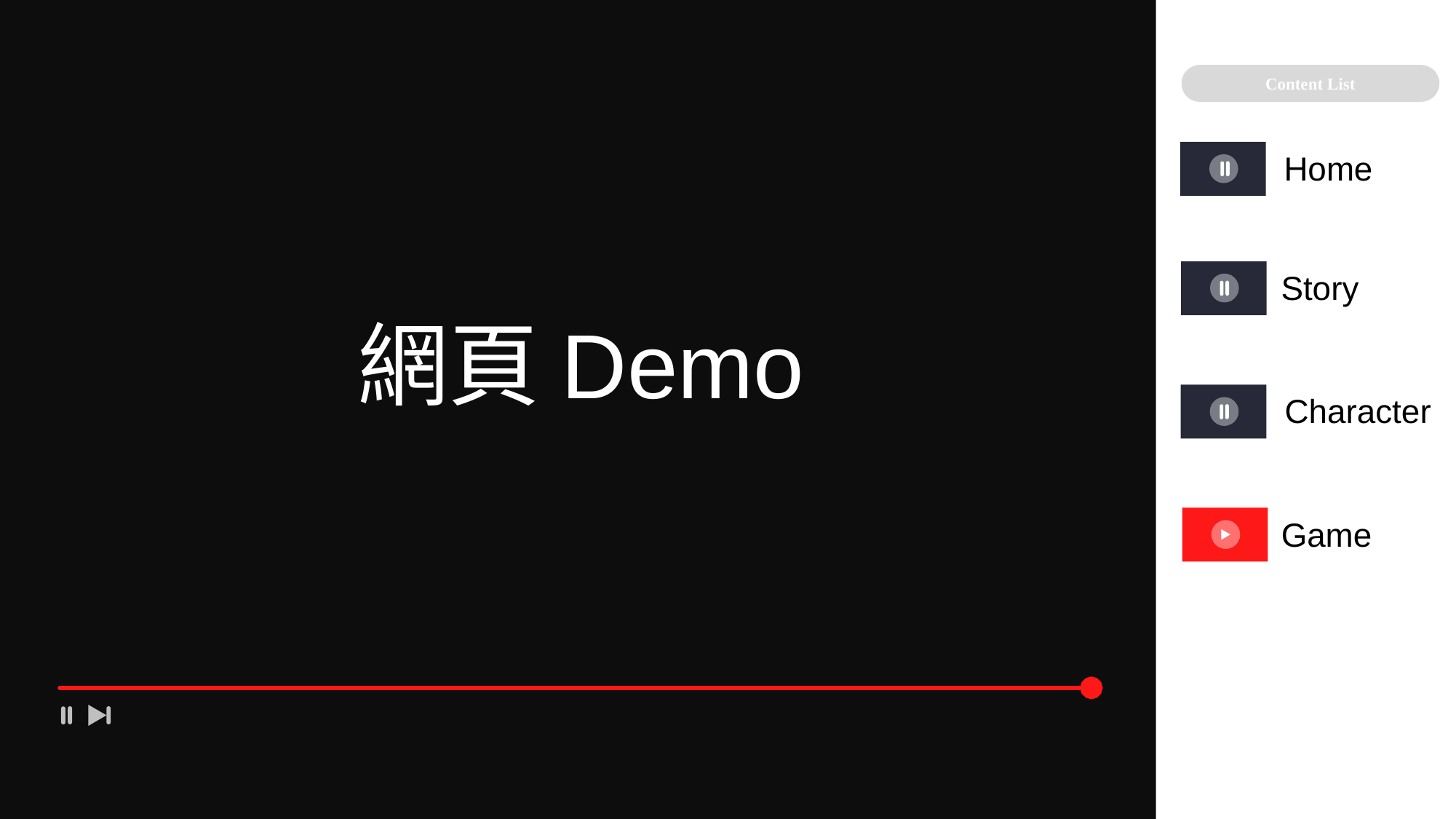

Content List

Home

Story
網頁Demo

Character

Game